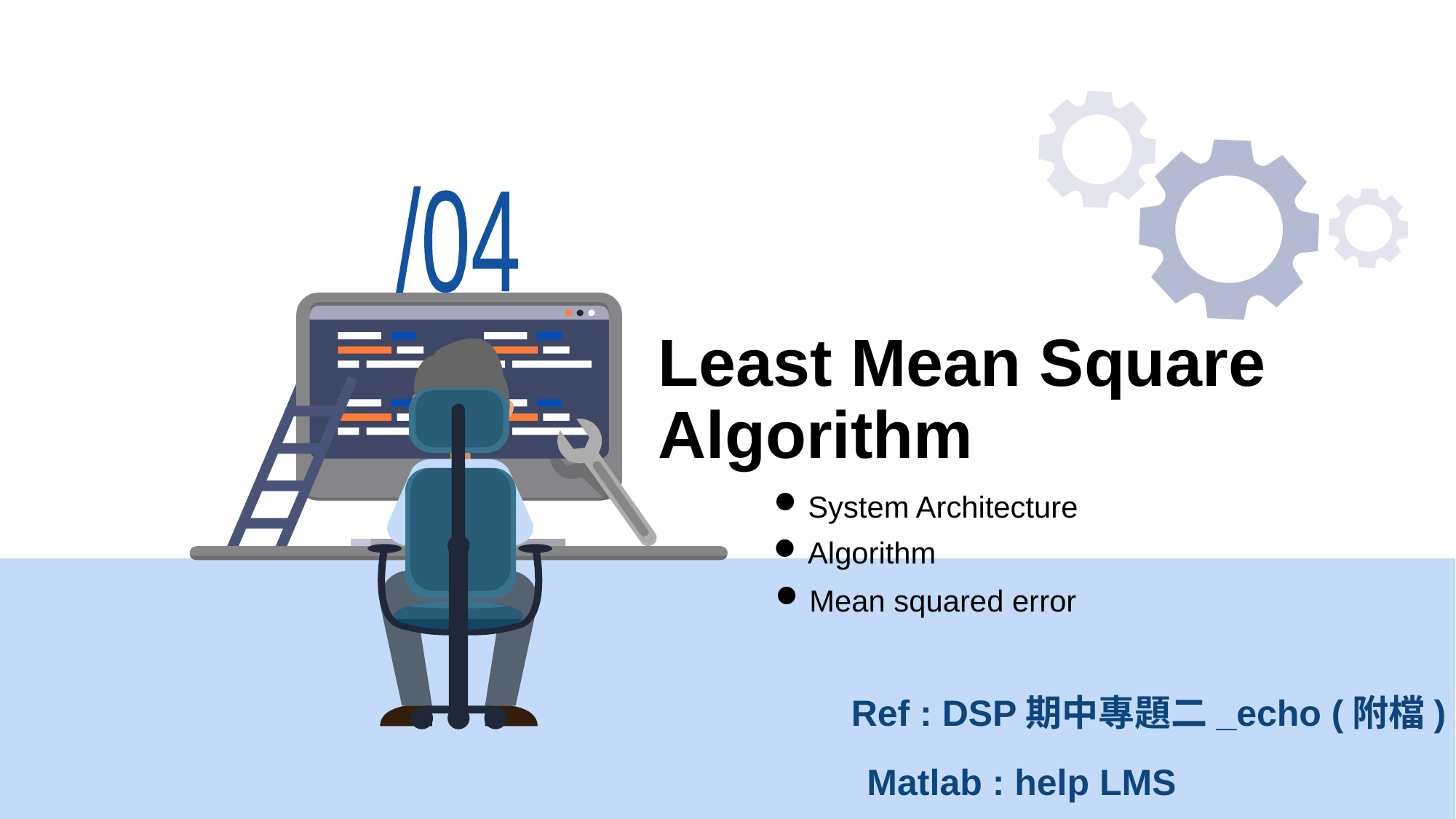

/04
# Least Mean Square Algorithm
System Architecture
Algorithm
Mean squared error
Ref : DSP期中專題二_echo (附檔)
Matlab : help LMS